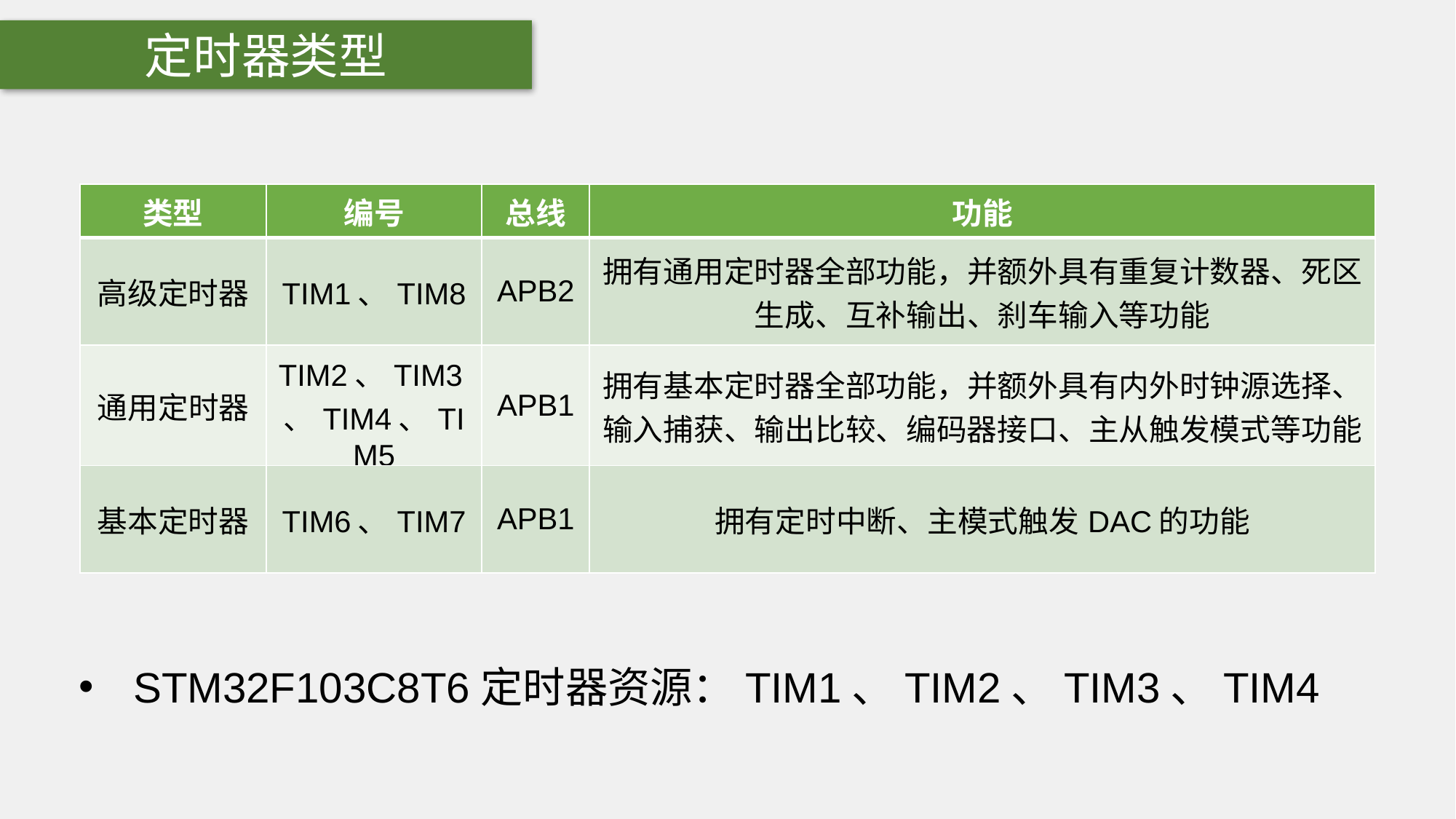

定时器类型
| 类型 | 编号 | 总线 | 功能 |
| --- | --- | --- | --- |
| 高级定时器 | TIM1、TIM8 | APB2 | 拥有通用定时器全部功能，并额外具有重复计数器、死区生成、互补输出、刹车输入等功能 |
| 通用定时器 | TIM2、TIM3、TIM4、TIM5 | APB1 | 拥有基本定时器全部功能，并额外具有内外时钟源选择、输入捕获、输出比较、编码器接口、主从触发模式等功能 |
| 基本定时器 | TIM6、TIM7 | APB1 | 拥有定时中断、主模式触发DAC的功能 |
STM32F103C8T6定时器资源：TIM1、TIM2、TIM3、TIM4